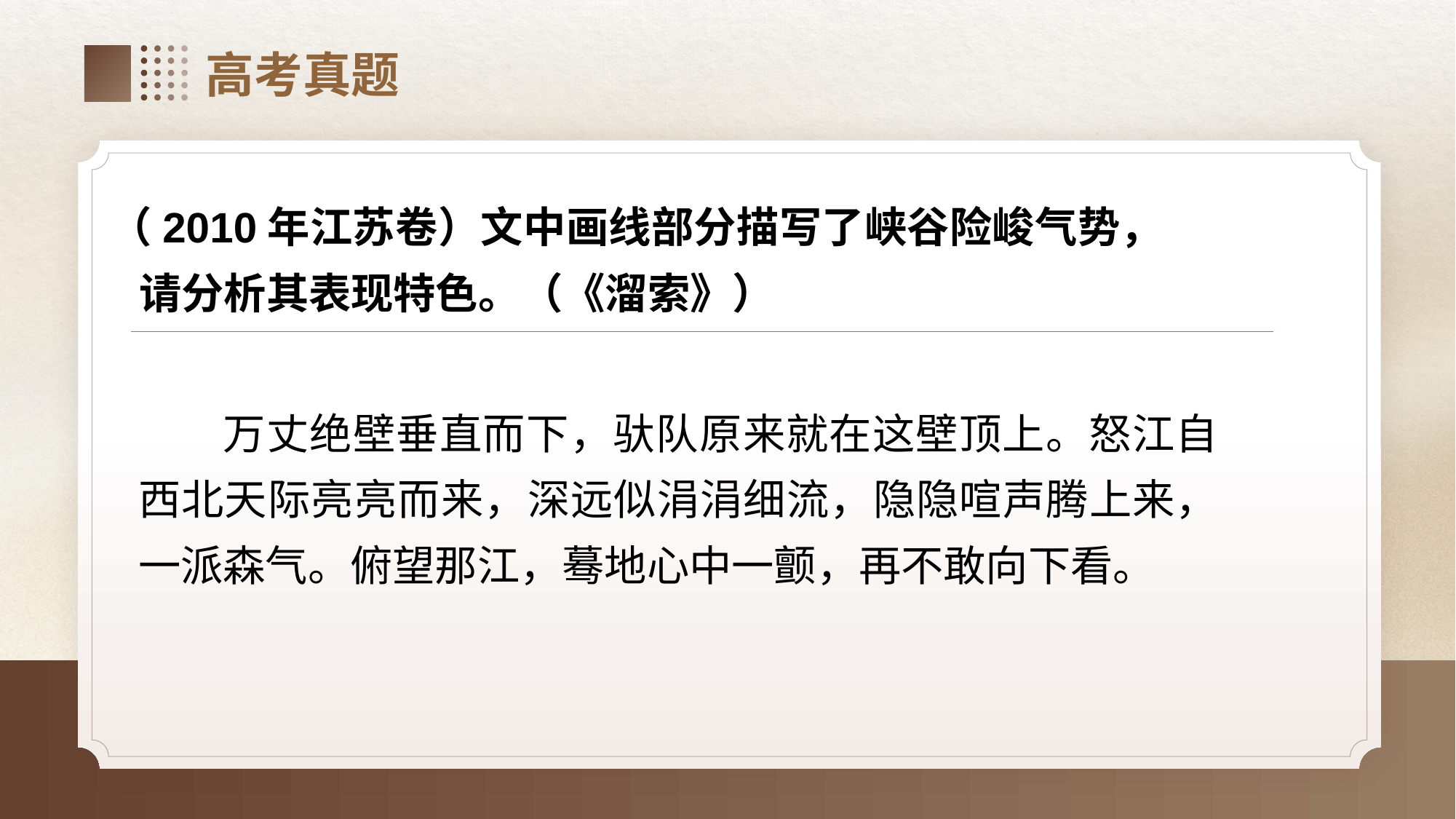

高考真题

（2010年江苏卷）文中画线部分描写了峡谷险峻气势，
  请分析其表现特色。（《溜索》）
万丈绝壁垂直而下，驮队原来就在这壁顶上。怒江自西北天际亮亮而来，深远似涓涓细流，隐隐喧声腾上来，一派森气。俯望那江，蓦地心中一颤，再不敢向下看。